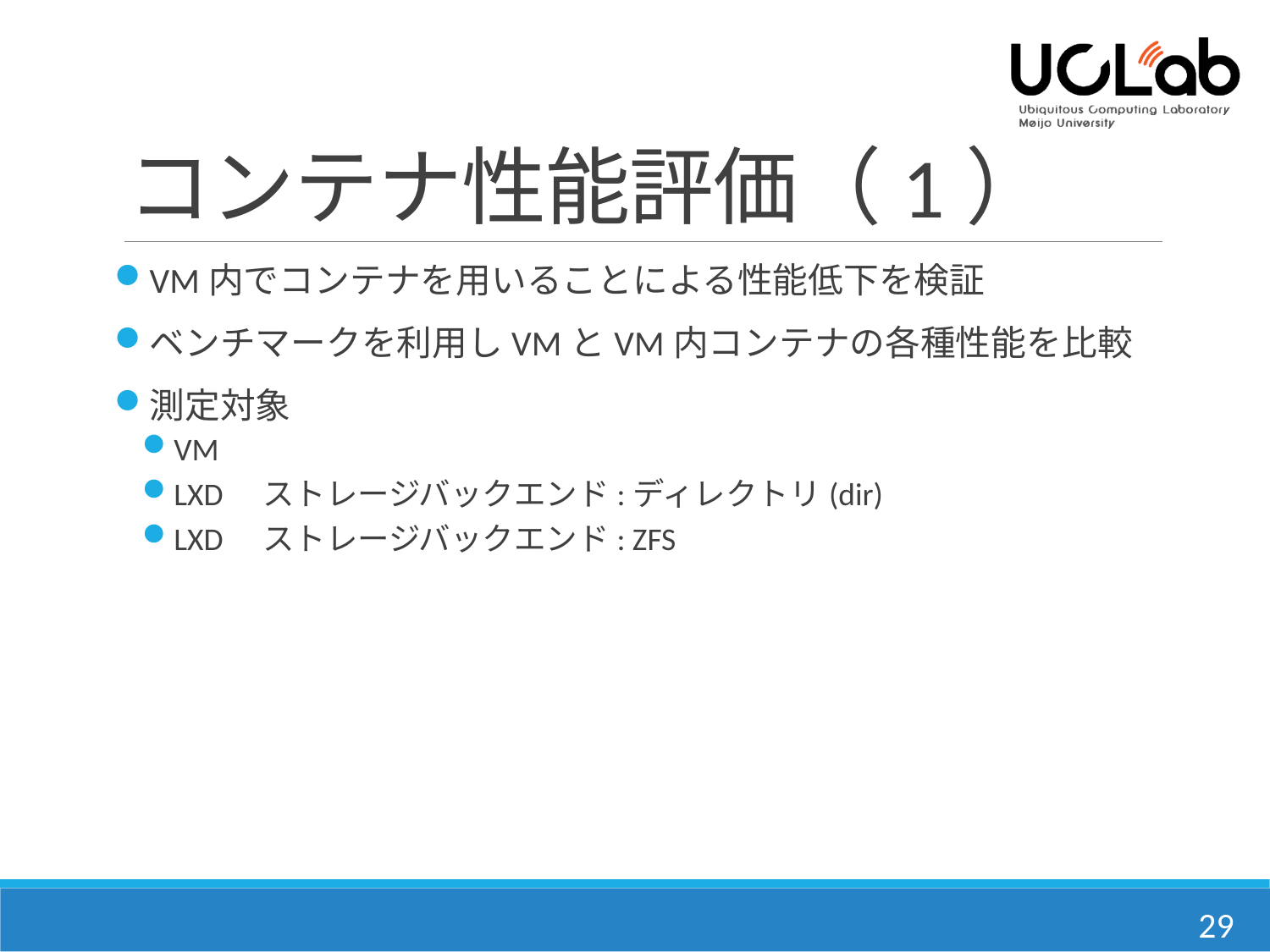

# コンテナ性能評価（1）
VM内でコンテナを用いることによる性能低下を検証
ベンチマークを利用しVMとVM内コンテナの各種性能を比較
測定対象
VM
LXD　ストレージバックエンド:ディレクトリ(dir)
LXD　ストレージバックエンド: ZFS
29